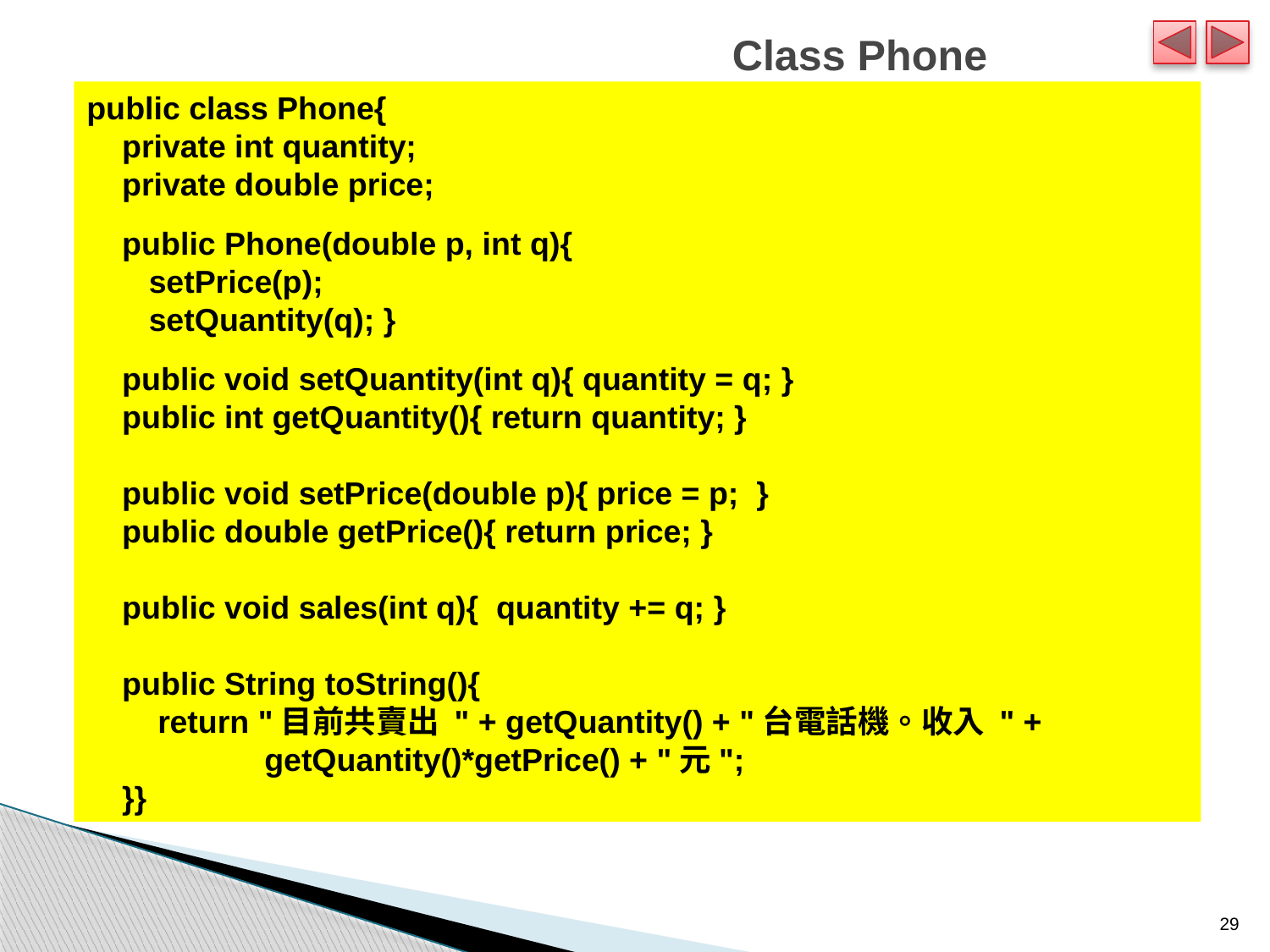

# Class Phone
public class Phone{
    private int quantity;
    private double price;
    public Phone(double p, int q){
       setPrice(p);
       setQuantity(q); }
    public void setQuantity(int q){ quantity = q; }
    public int getQuantity(){ return quantity; }

    public void setPrice(double p){ price = p;  }
    public double getPrice(){ return price; }

    public void sales(int q){  quantity += q; }

    public String toString(){
        return "目前共賣出 " + getQuantity() + "台電話機。收入 " +
                    getQuantity()*getPrice() + "元";
    }}
29